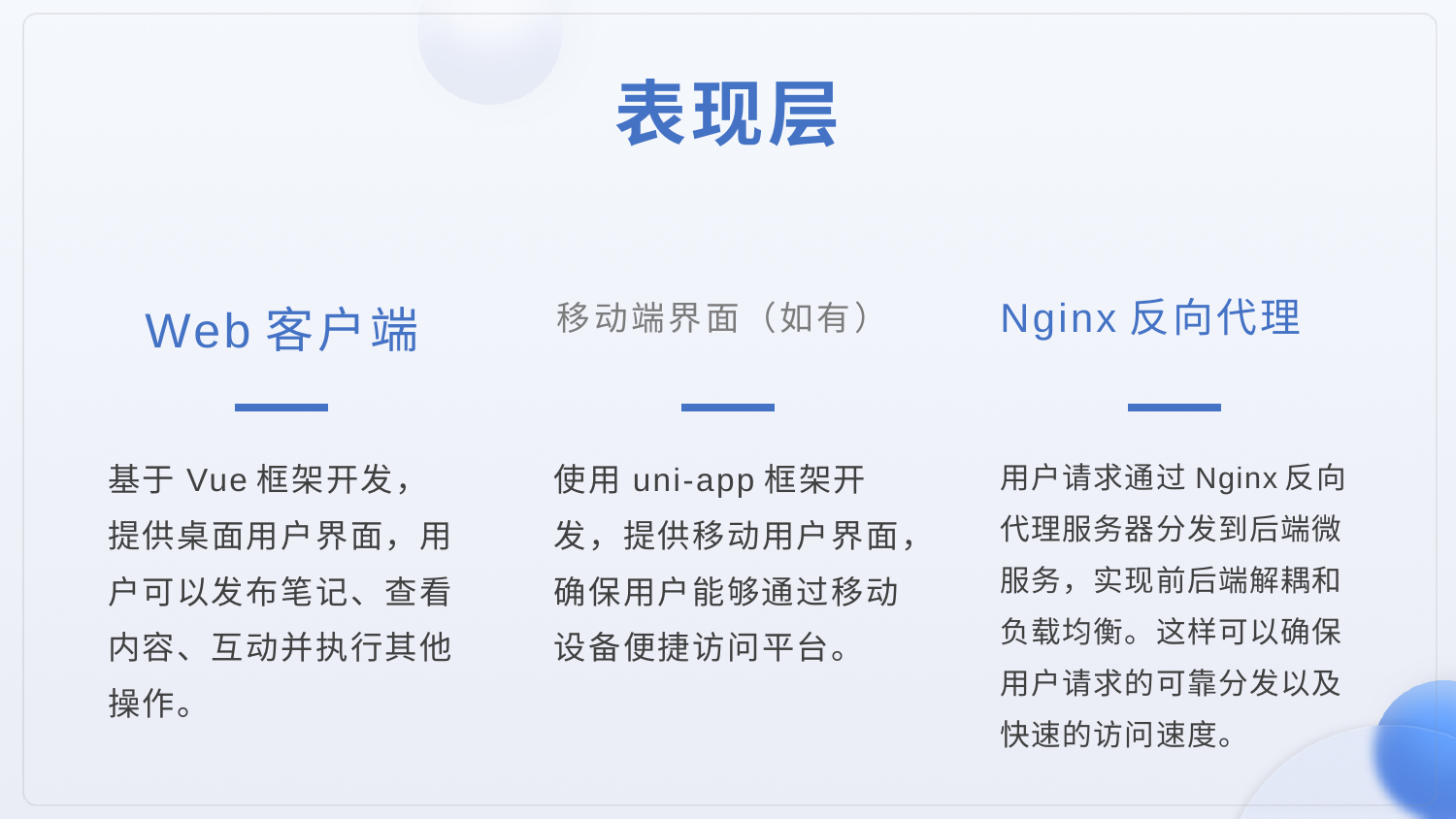

表现层
Nginx反向代理
Web客户端
移动端界面（如有）
基于Vue框架开发，提供桌面用户界面，用户可以发布笔记、查看内容、互动并执行其他操作。
使用uni-app框架开发，提供移动用户界面，确保用户能够通过移动设备便捷访问平台。
用户请求通过Nginx反向代理服务器分发到后端微服务，实现前后端解耦和负载均衡。这样可以确保用户请求的可靠分发以及快速的访问速度。